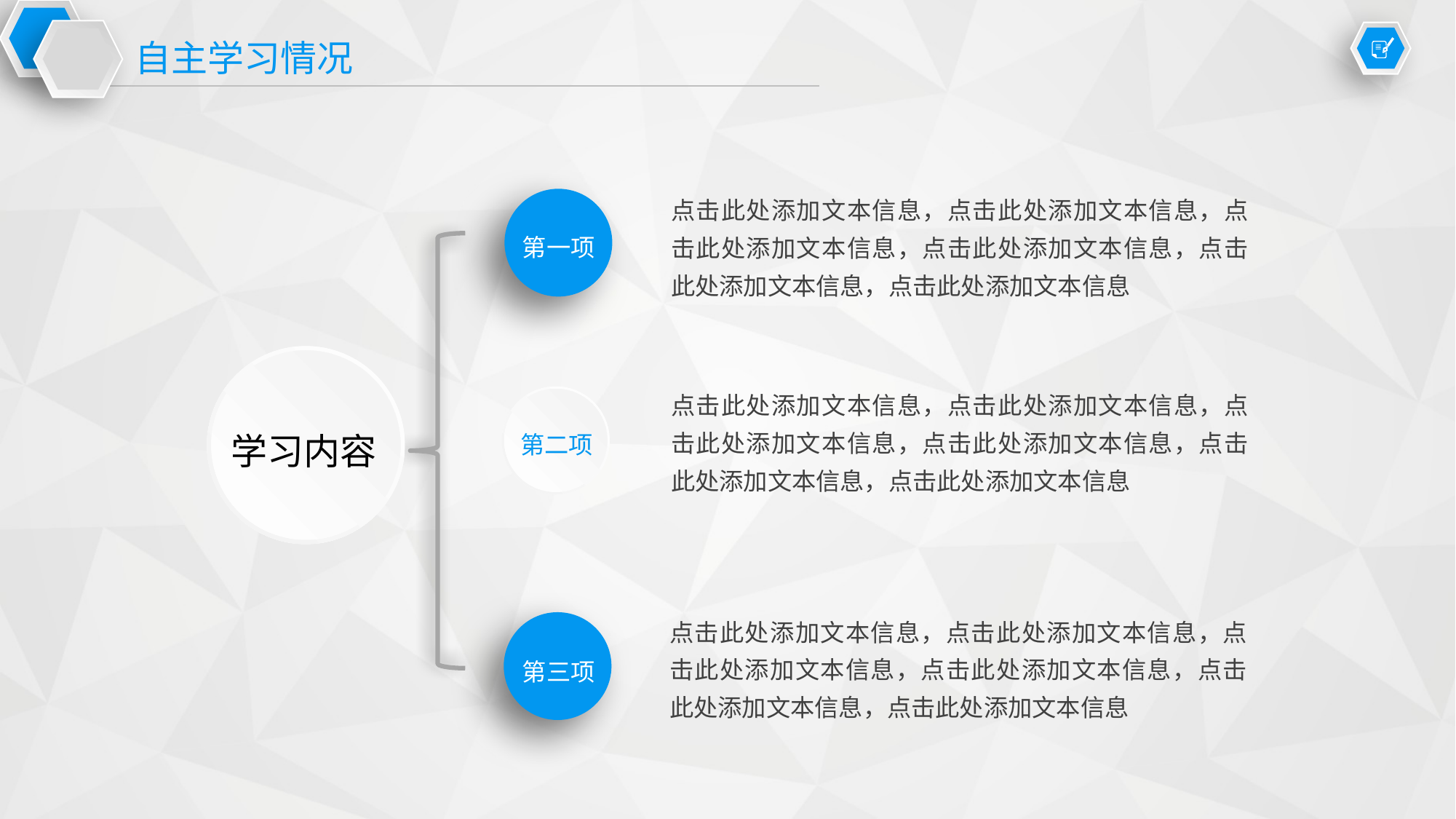

自主学习情况
点击此处添加文本信息，点击此处添加文本信息，点击此处添加文本信息，点击此处添加文本信息，点击此处添加文本信息，点击此处添加文本信息

第一项

学习内容
点击此处添加文本信息，点击此处添加文本信息，点击此处添加文本信息，点击此处添加文本信息，点击此处添加文本信息，点击此处添加文本信息

第二项
点击此处添加文本信息，点击此处添加文本信息，点击此处添加文本信息，点击此处添加文本信息，点击此处添加文本信息，点击此处添加文本信息

第三项